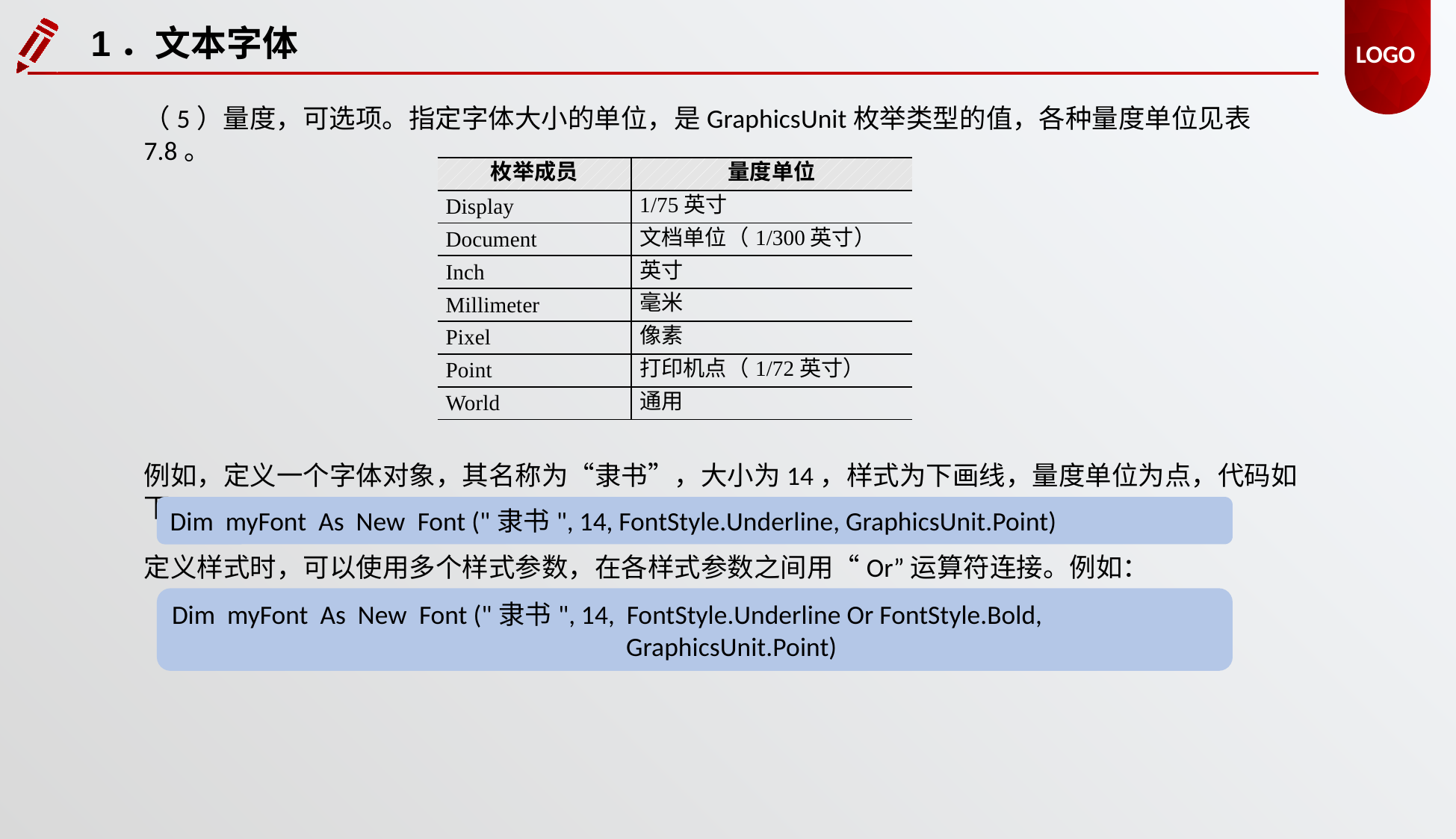

1．文本字体
（5）量度，可选项。指定字体大小的单位，是GraphicsUnit枚举类型的值，各种量度单位见表7.8。
| 枚举成员 | 量度单位 |
| --- | --- |
| Display | 1/75英寸 |
| Document | 文档单位（1/300英寸） |
| Inch | 英寸 |
| Millimeter | 毫米 |
| Pixel | 像素 |
| Point | 打印机点（1/72英寸） |
| World | 通用 |
例如，定义一个字体对象，其名称为“隶书”，大小为14，样式为下画线，量度单位为点，代码如下：
Dim  myFont  As  New  Font ("隶书", 14, FontStyle.Underline, GraphicsUnit.Point)
定义样式时，可以使用多个样式参数，在各样式参数之间用“Or”运算符连接。例如：
Dim  myFont  As  New  Font ("隶书", 14,  FontStyle.Underline Or FontStyle.Bold,
				 GraphicsUnit.Point)